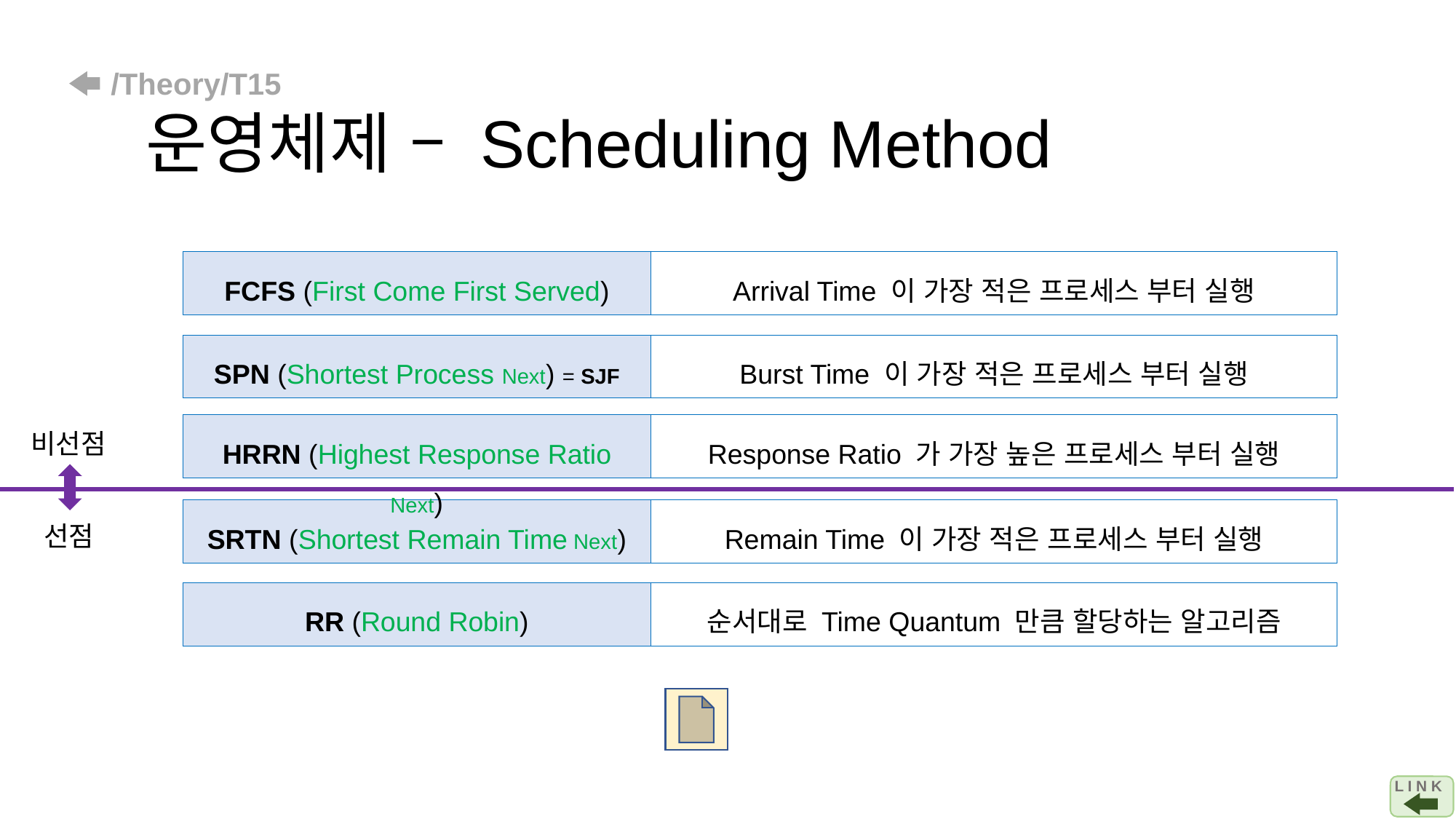

# /Theory/T15 운영체제 – Scheduling Method

FCFS (First Come First Served)
Arrival Time 이 가장 적은 프로세스 부터 실행
SPN (Shortest Process Next) = SJF
Burst Time 이 가장 적은 프로세스 부터 실행
HRRN (Highest Response Ratio Next)
Response Ratio 가 가장 높은 프로세스 부터 실행
비선점

SRTN (Shortest Remain Time Next)
Remain Time 이 가장 적은 프로세스 부터 실행
선점
RR (Round Robin)
순서대로 Time Quantum 만큼 할당하는 알고리즘

L I N K